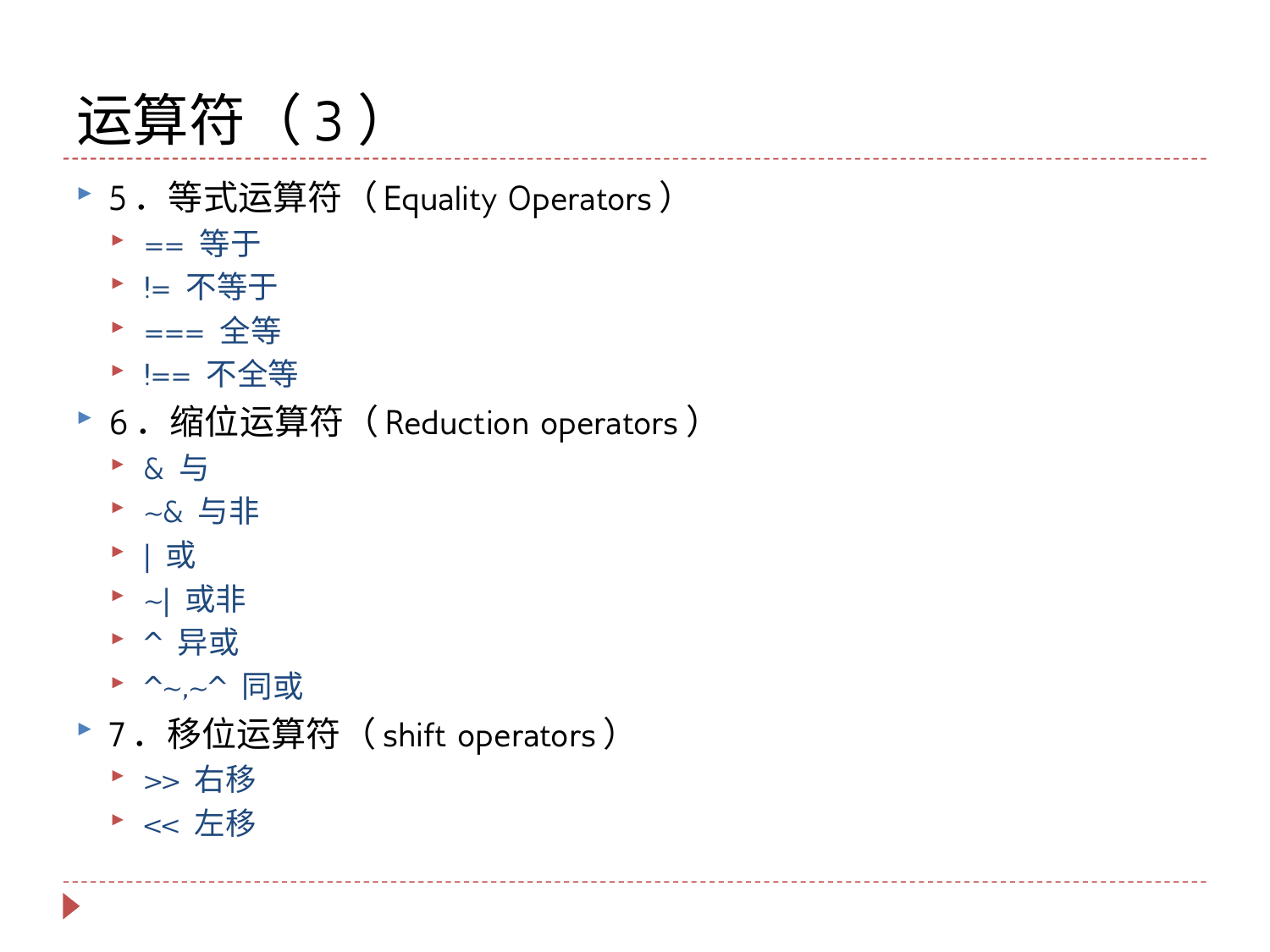

# 运算符（3）
5．等式运算符（Equality Operators）
== 等于
!= 不等于
=== 全等
!== 不全等
6．缩位运算符（Reduction operators）
& 与
~& 与非
| 或
~| 或非
^ 异或
^~,~^ 同或
7．移位运算符（shift operators）
>> 右移
<< 左移